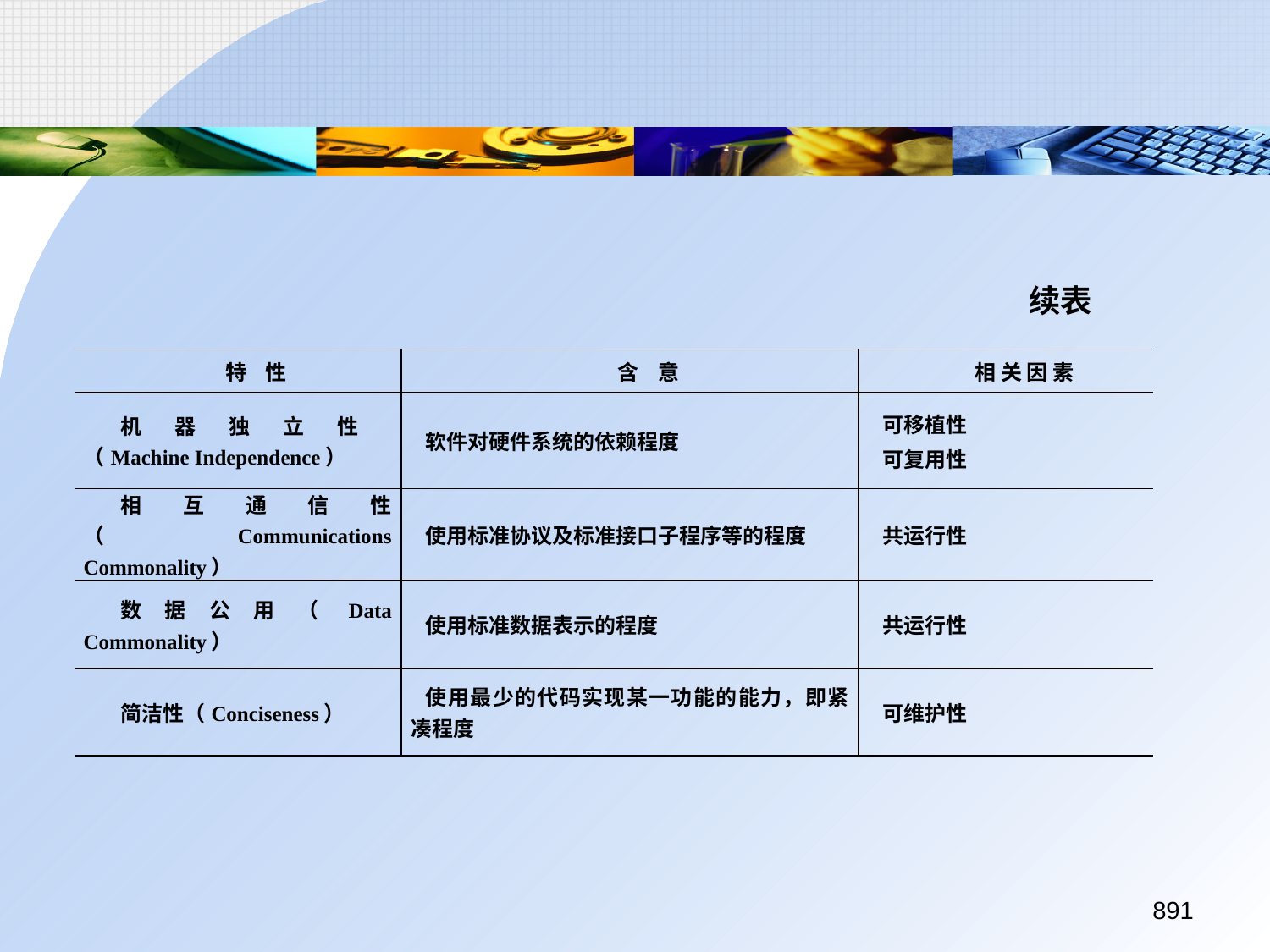

续表
| 特 性 | 含 意 | 相 关 因 素 |
| --- | --- | --- |
| 机器独立性 （Machine Independence） | 软件对硬件系统的依赖程度 | 可移植性 可复用性 |
| 相互通信性（Communications Commonality） | 使用标准协议及标准接口子程序等的程度 | 共运行性 |
| 数据公用（Data Commonality） | 使用标准数据表示的程度 | 共运行性 |
| 简洁性（Conciseness） | 使用最少的代码实现某一功能的能力，即紧凑程度 | 可维护性 |
891